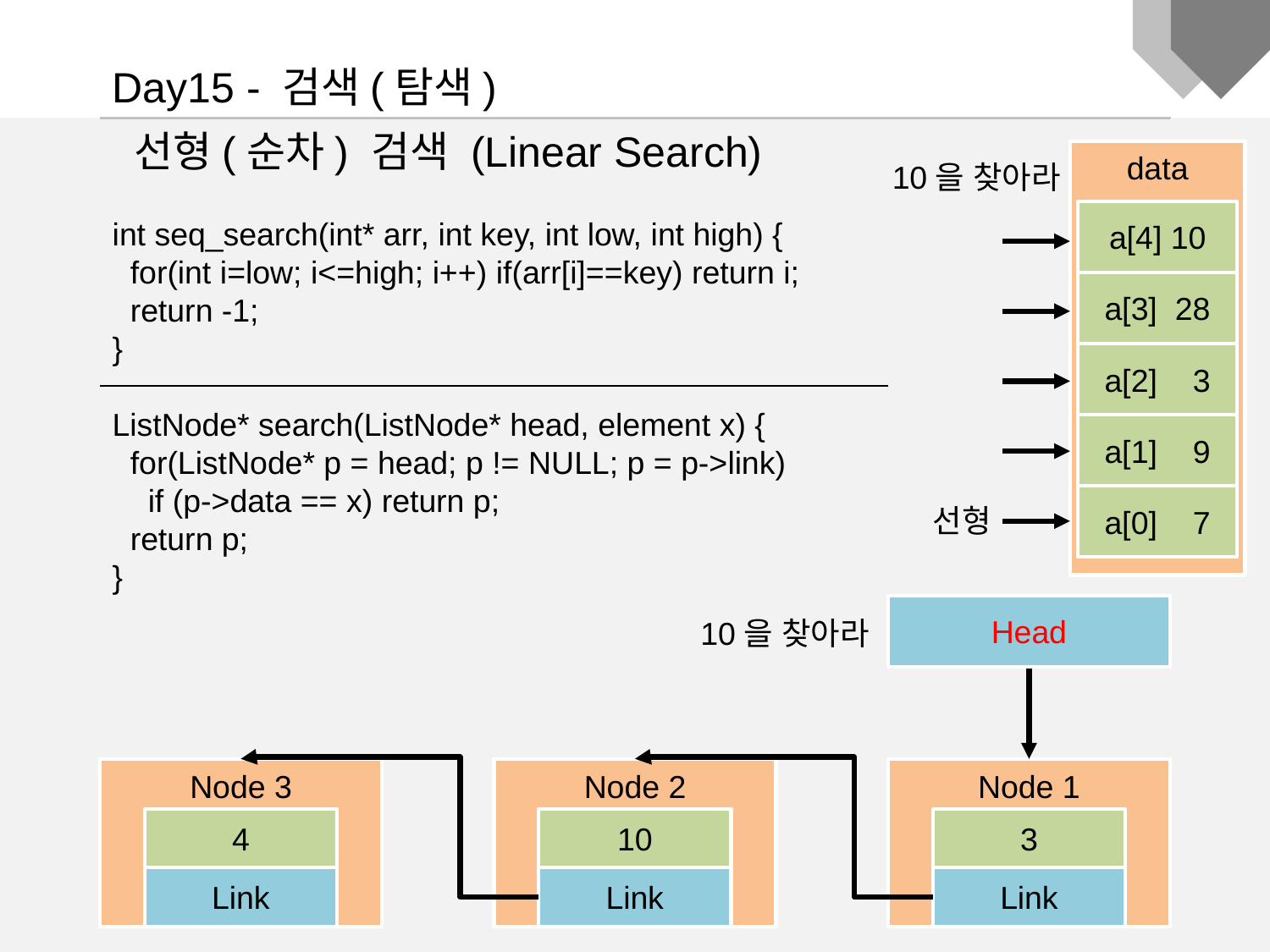

Day15 - 검색(탐색)
 선형(순차) 검색 (Linear Search)

int seq_search(int* arr, int key, int low, int high) {
  for(int i=low; i<=high; i++) if(arr[i]==key) return i;
  return -1;
}

ListNode* search(ListNode* head, element x) {
  for(ListNode* p = head; p != NULL; p = p->link)
    if (p->data == x) return p;
  return p;
}
data

a[4] 10
a[3]  28
a[2]    3
a[1]    9
a[0]    7
10을 찾아라
선형
Head
10을 찾아라
Node 3

Node 2

Node 1

4
10
3
Link
Link
Link